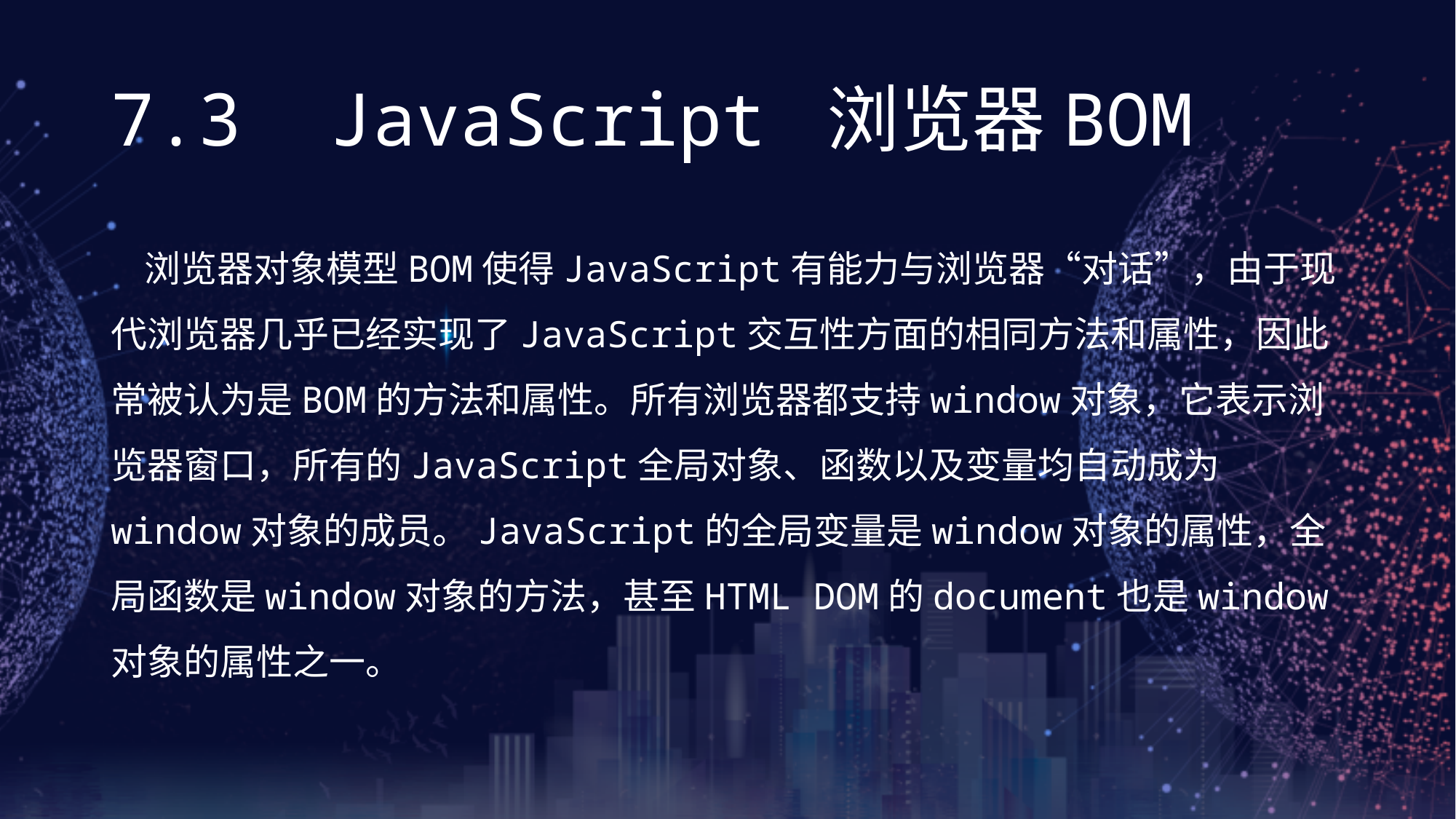

# 7.3  JavaScript 浏览器BOM
   浏览器对象模型BOM使得JavaScript有能力与浏览器“对话”，由于现代浏览器几乎已经实现了JavaScript交互性方面的相同方法和属性，因此常被认为是BOM的方法和属性。所有浏览器都支持window对象，它表示浏览器窗口，所有的JavaScript全局对象、函数以及变量均自动成为window对象的成员。JavaScript的全局变量是window对象的属性，全局函数是window对象的方法，甚至HTML DOM的document也是window对象的属性之一。